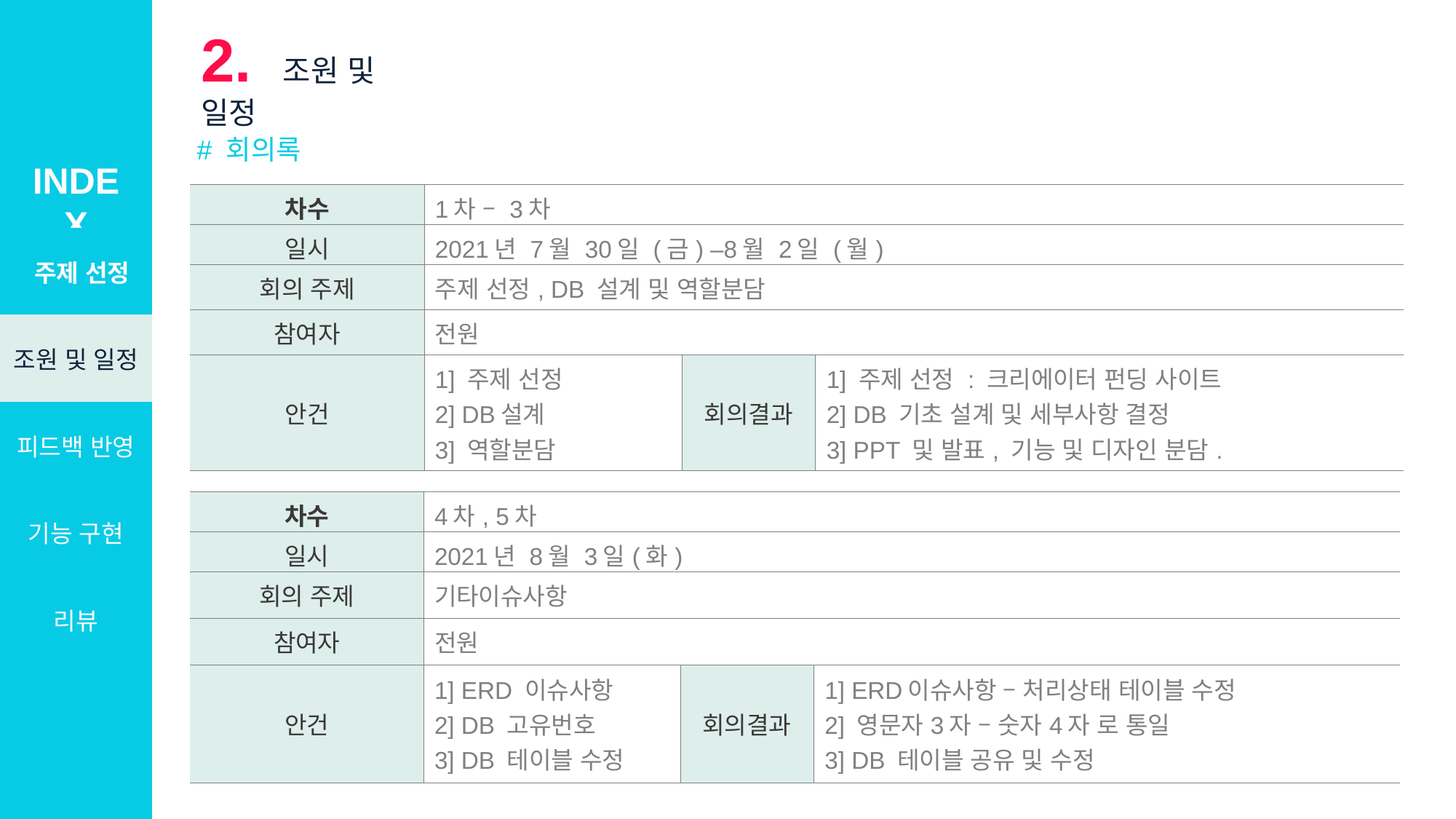

2. 조원 및 일정
# 회의록
INDEX
| 차수 | 1차 – 3차 |  |  |
| --- | --- | --- | --- |
| 일시 | 2021년 7월 30일 (금) –8월 2일 (월) |  |  |
| 회의 주제 | 주제 선정, DB 설계 및 역할분담 |  |  |
| 참여자 | 전원 |  |  |
| 안건 | 1] 주제 선정 2] DB설계 3] 역할분담 | 회의결과 | 1] 주제 선정 : 크리에이터 펀딩 사이트 2] DB 기초 설계 및 세부사항 결정 3] PPT 및 발표, 기능 및 디자인 분담. |
| 주제 선정 |
| --- |
| 조원 및 일정 |
| 피드백 반영 |
| 기능 구현 |
| 리뷰 |
| 차수 | 4차, 5차 |  |  |
| --- | --- | --- | --- |
| 일시 | 2021년 8월 3일(화) |  |  |
| 회의 주제 | 기타이슈사항 |  |  |
| 참여자 | 전원 |  |  |
| 안건 | 1] ERD 이슈사항 2] DB 고유번호 3] DB 테이블 수정 | 회의결과 | 1] ERD이슈사항 – 처리상태 테이블 수정 2] 영문자3자 – 숫자4자 로 통일 3] DB 테이블 공유 및 수정 |